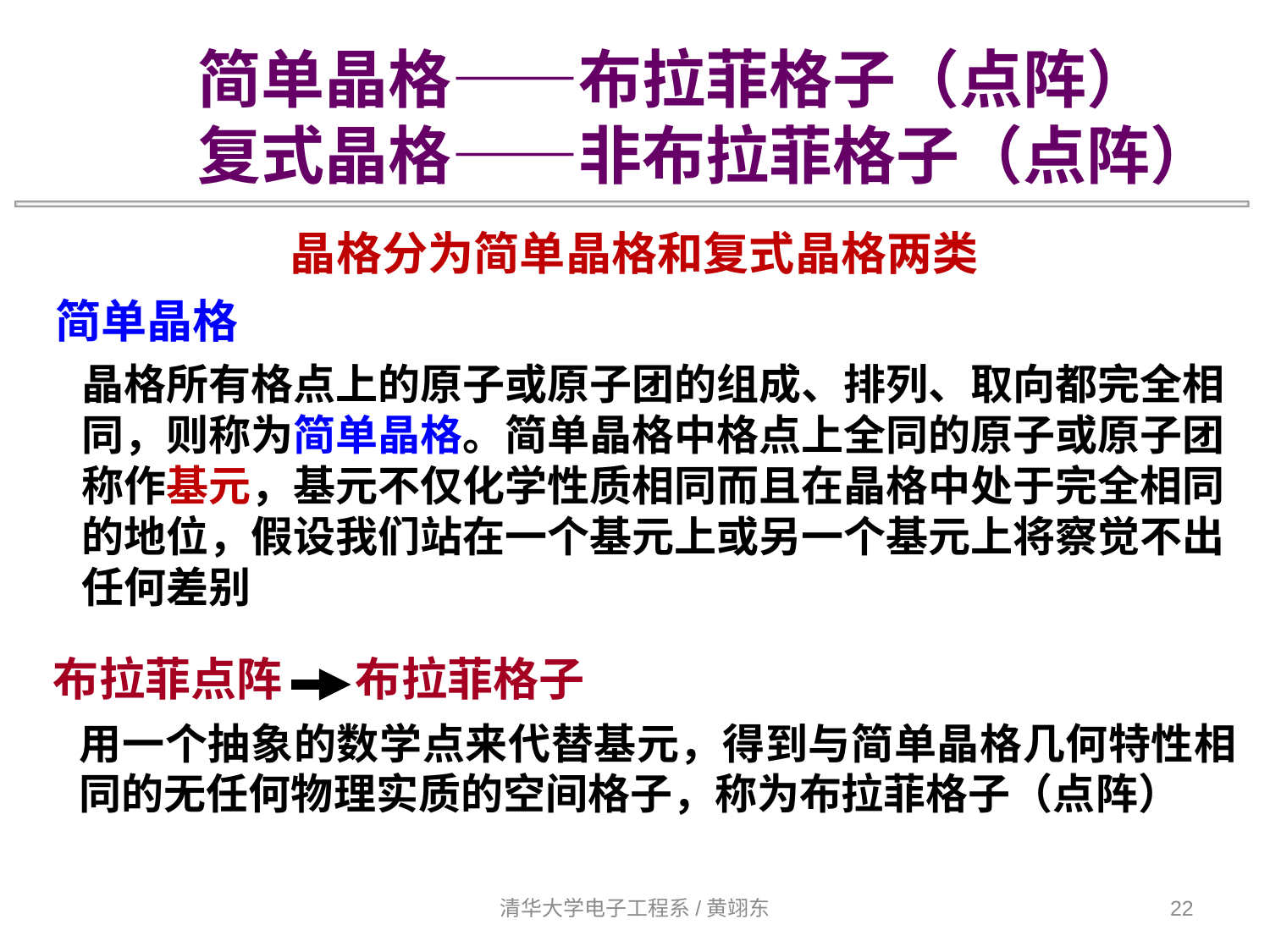

简单晶格——布拉菲格子（点阵）
复式晶格——非布拉菲格子（点阵）

晶格分为简单晶格和复式晶格两类
简单晶格
晶格所有格点上的原子或原子团的组成、排列、取向都完全相同，则称为简单晶格。简单晶格中格点上全同的原子或原子团称作基元，基元不仅化学性质相同而且在晶格中处于完全相同的地位，假设我们站在一个基元上或另一个基元上将察觉不出任何差别
布拉菲点阵       布拉菲格子
用一个抽象的数学点来代替基元，得到与简单晶格几何特性相同的无任何物理实质的空间格子，称为布拉菲格子（点阵）
清华大学电子工程系/黄翊东
22